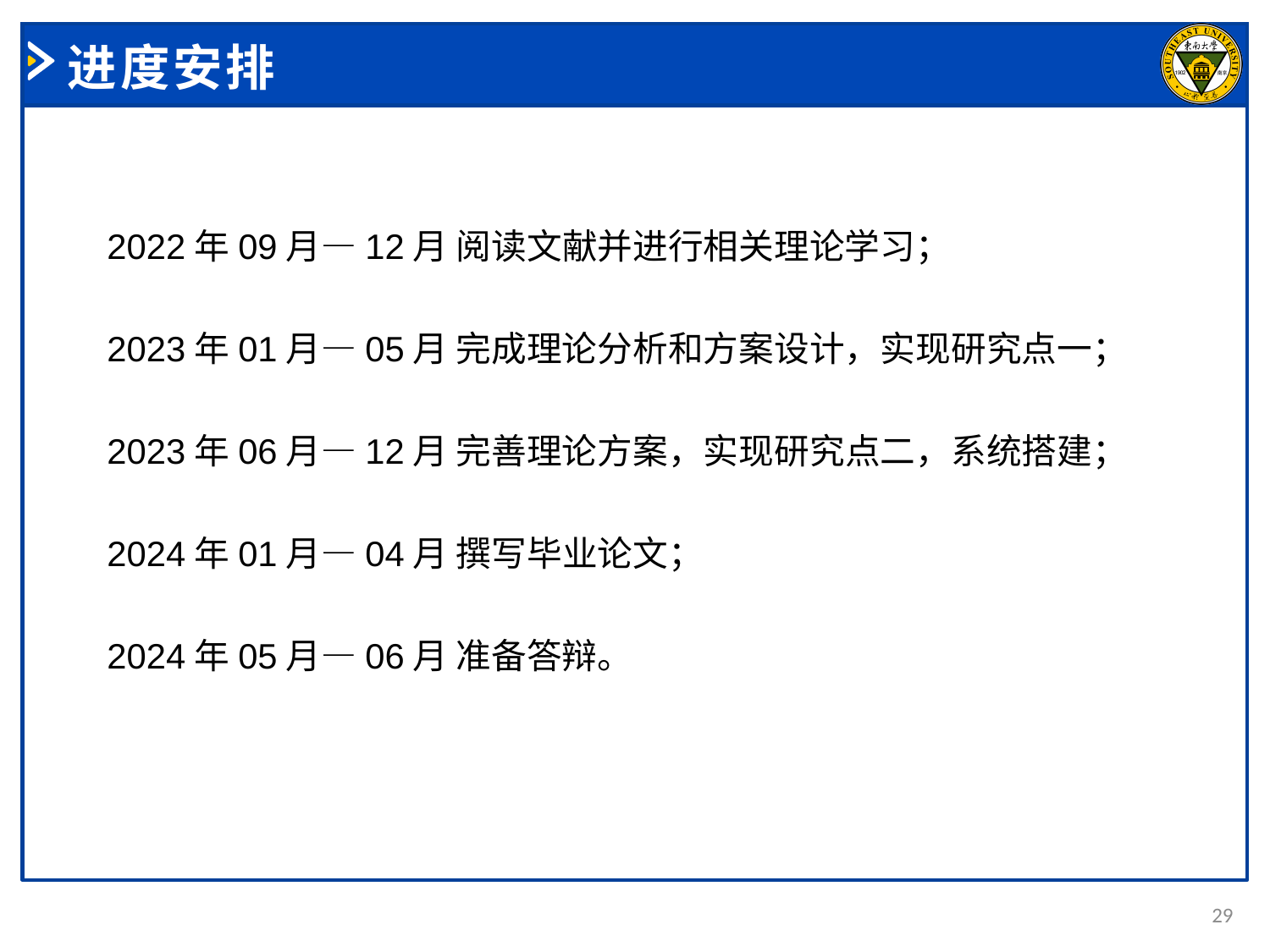

# 进度安排
2022年09月—12月 阅读文献并进行相关理论学习；
2023年01月—05月 完成理论分析和方案设计，实现研究点一；
2023年06月—12月 完善理论方案，实现研究点二，系统搭建；
2024年01月—04月 撰写毕业论文；
2024年05月—06月 准备答辩。
29